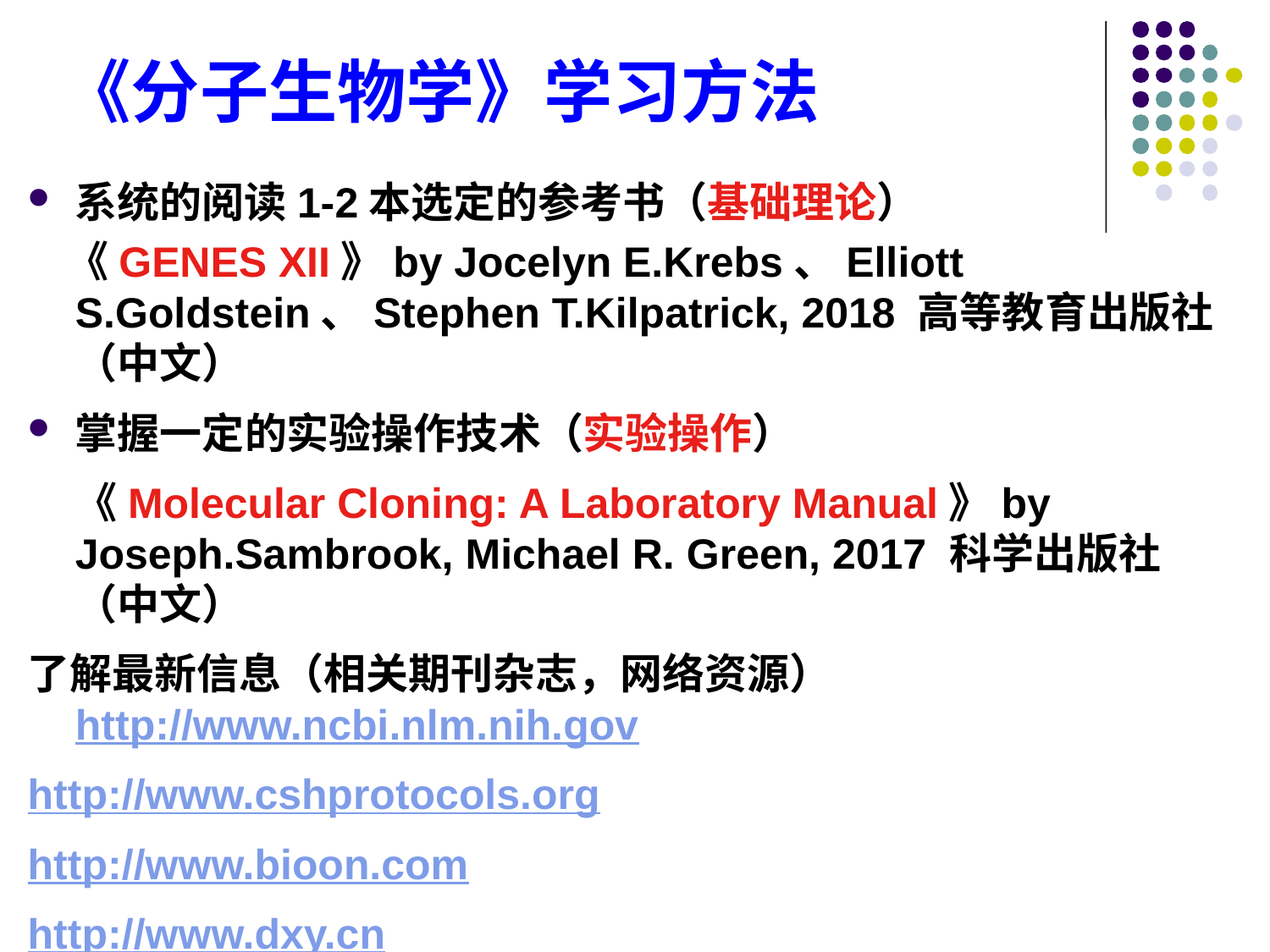

# 《分子生物学》学习方法
系统的阅读1-2本选定的参考书（基础理论）
   《GENES XII》by Jocelyn E.Krebs、Elliott S.Goldstein、Stephen T.Kilpatrick, 2018 高等教育出版社（中文）
掌握一定的实验操作技术（实验操作）
	《Molecular Cloning: A Laboratory Manual》by Joseph.Sambrook, Michael R. Green, 2017 科学出版社（中文）
了解最新信息（相关期刊杂志，网络资源）             http://www.ncbi.nlm.nih.gov
http://www.cshprotocols.org
http://www.bioon.com
http://www.dxy.cn